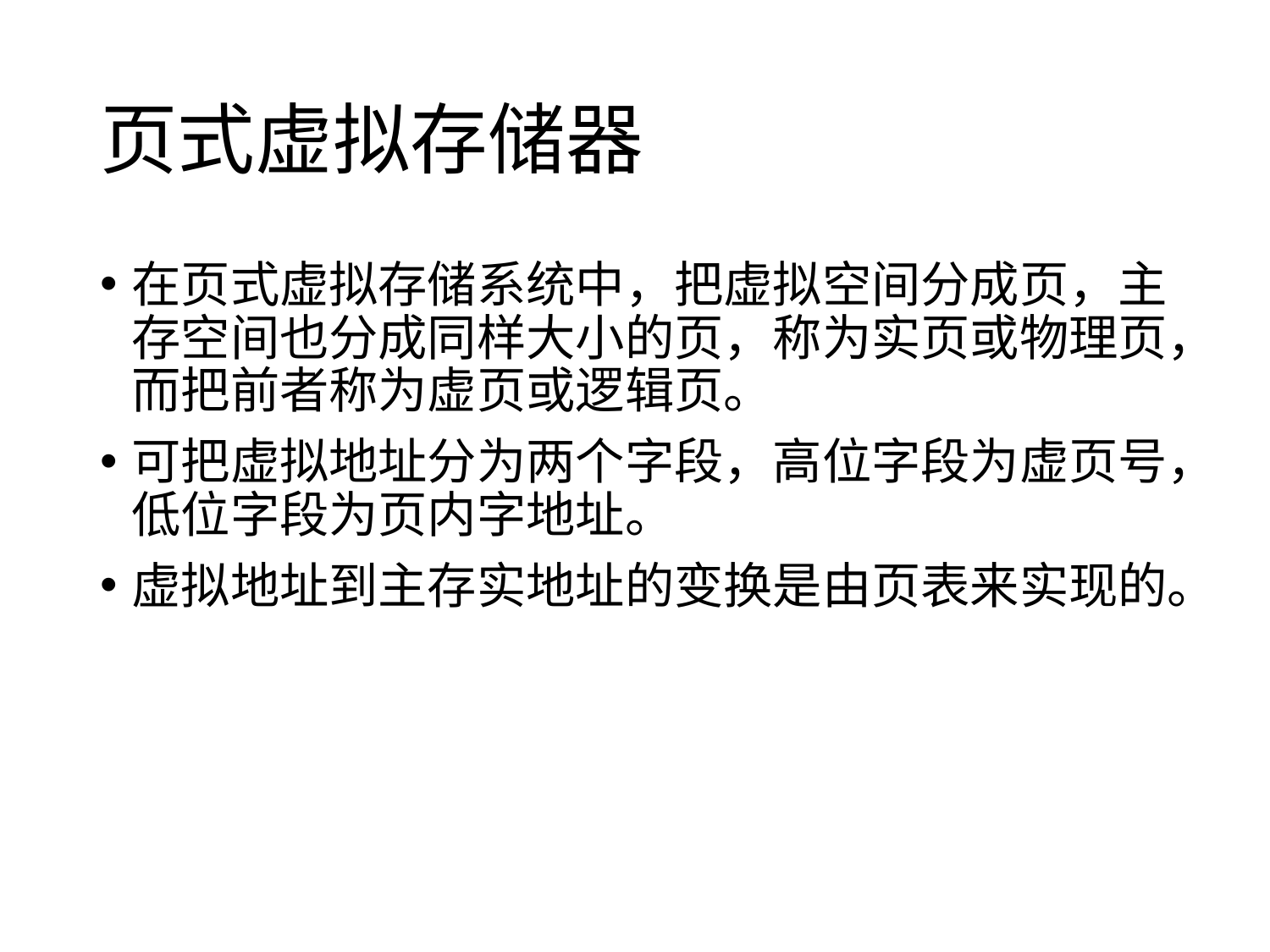

# 页式虚拟存储器
在页式虚拟存储系统中，把虚拟空间分成页，主存空间也分成同样大小的页，称为实页或物理页，而把前者称为虚页或逻辑页。
可把虚拟地址分为两个字段，高位字段为虚页号，低位字段为页内字地址。
虚拟地址到主存实地址的变换是由页表来实现的。